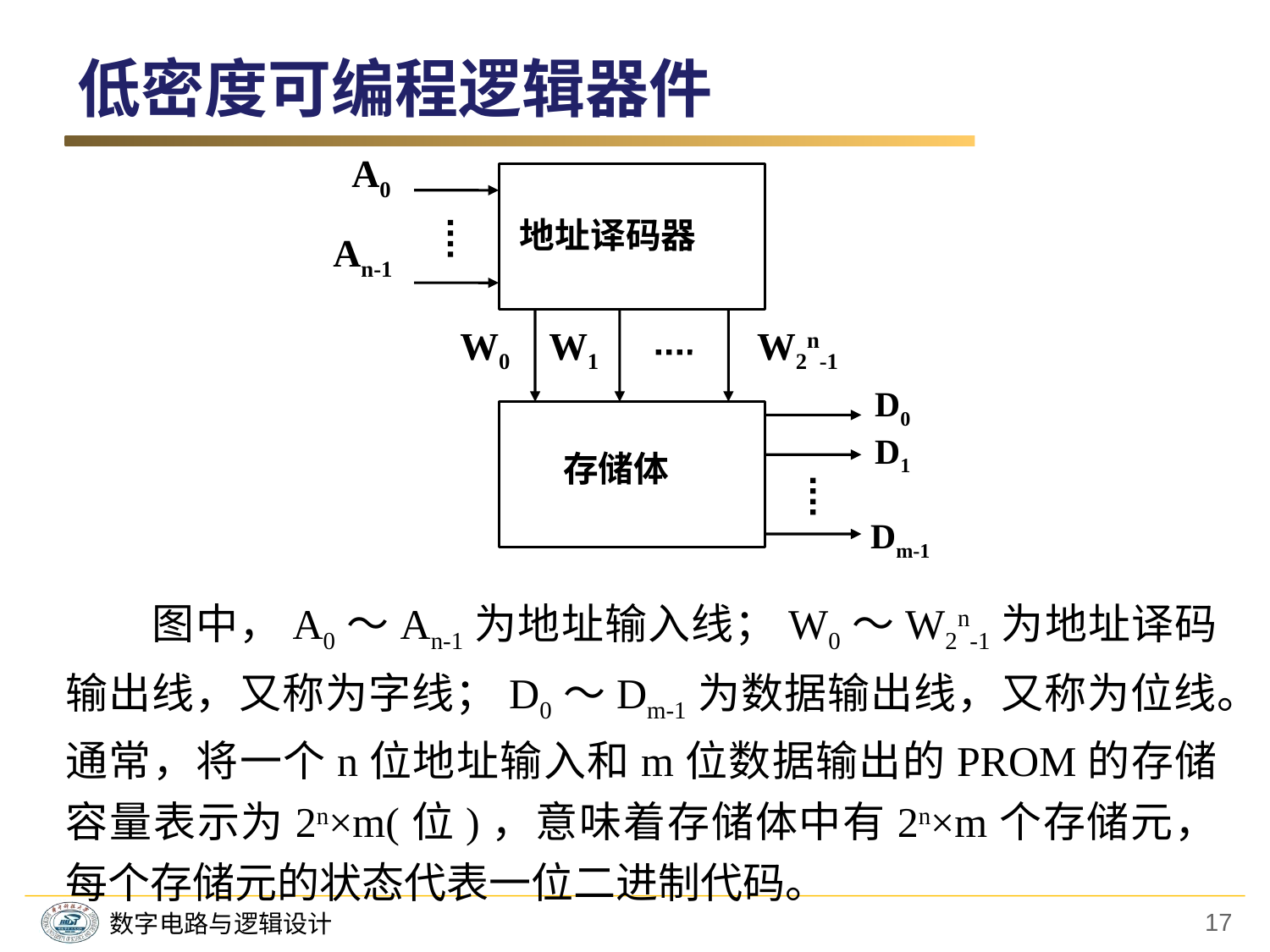

低密度可编程逻辑器件
A0

地址译码器

An-1

W0
W1
W2n-1

D0

D1
存储体

Dm-1

　　图中，A0～An-1为地址输入线；W0～W2n-1为地址译码输出线，又称为字线；D0～Dm-1为数据输出线，又称为位线。通常，将一个n位地址输入和m位数据输出的PROM的存储容量表示为2n×m(位)，意味着存储体中有2n×m个存储元，每个存储元的状态代表一位二进制代码。
17
数字电路与逻辑设计